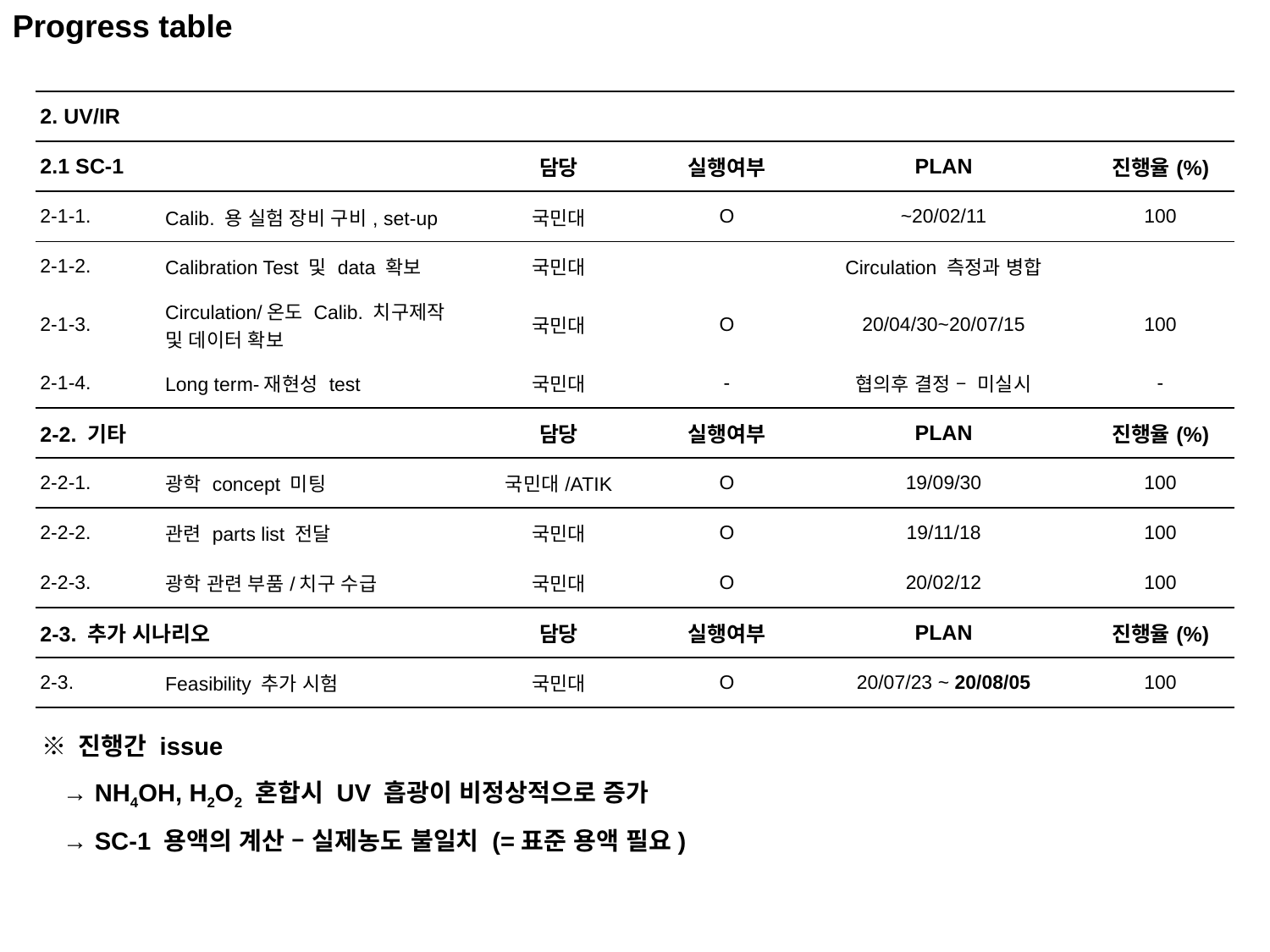

Progress table
| 2. UV/IR |  |  |  |  |  |
| --- | --- | --- | --- | --- | --- |
| 2.1 SC-1 |  | 담당 | 실행여부 | PLAN | 진행율(%) |
| 2-1-1. | Calib. 용 실험 장비 구비, set-up | 국민대 | O | ~20/02/11 | 100 |
| 2-1-2. | Calibration Test 및 data 확보 | 국민대 | Circulation 측정과 병합 |  |  |
| 2-1-3. | Circulation/온도 Calib. 치구제작 및 데이터 확보 | 국민대 | O | 20/04/30~20/07/15 | 100 |
| 2-1-4. | Long term-재현성 test | 국민대 | - | 협의후 결정 – 미실시 | - |
| 2-2. 기타 |  | 담당 | 실행여부 | PLAN | 진행율(%) |
| 2-2-1. | 광학 concept 미팅 | 국민대/ATIK | O | 19/09/30 | 100 |
| 2-2-2. | 관련 parts list 전달 | 국민대 | O | 19/11/18 | 100 |
| 2-2-3. | 광학 관련 부품/치구 수급 | 국민대 | O | 20/02/12 | 100 |
| 2-3. 추가 시나리오 |  | 담당 | 실행여부 | PLAN | 진행율(%) |
| 2-3. | Feasibility 추가 시험 | 국민대 | O | 20/07/23 ~ 20/08/05 | 100 |
※ 진행간 issue
   → NH4OH, H2O2 혼합시 UV 흡광이 비정상적으로 증가
   → SC-1 용액의 계산 – 실제농도 불일치 (=표준 용액 필요)